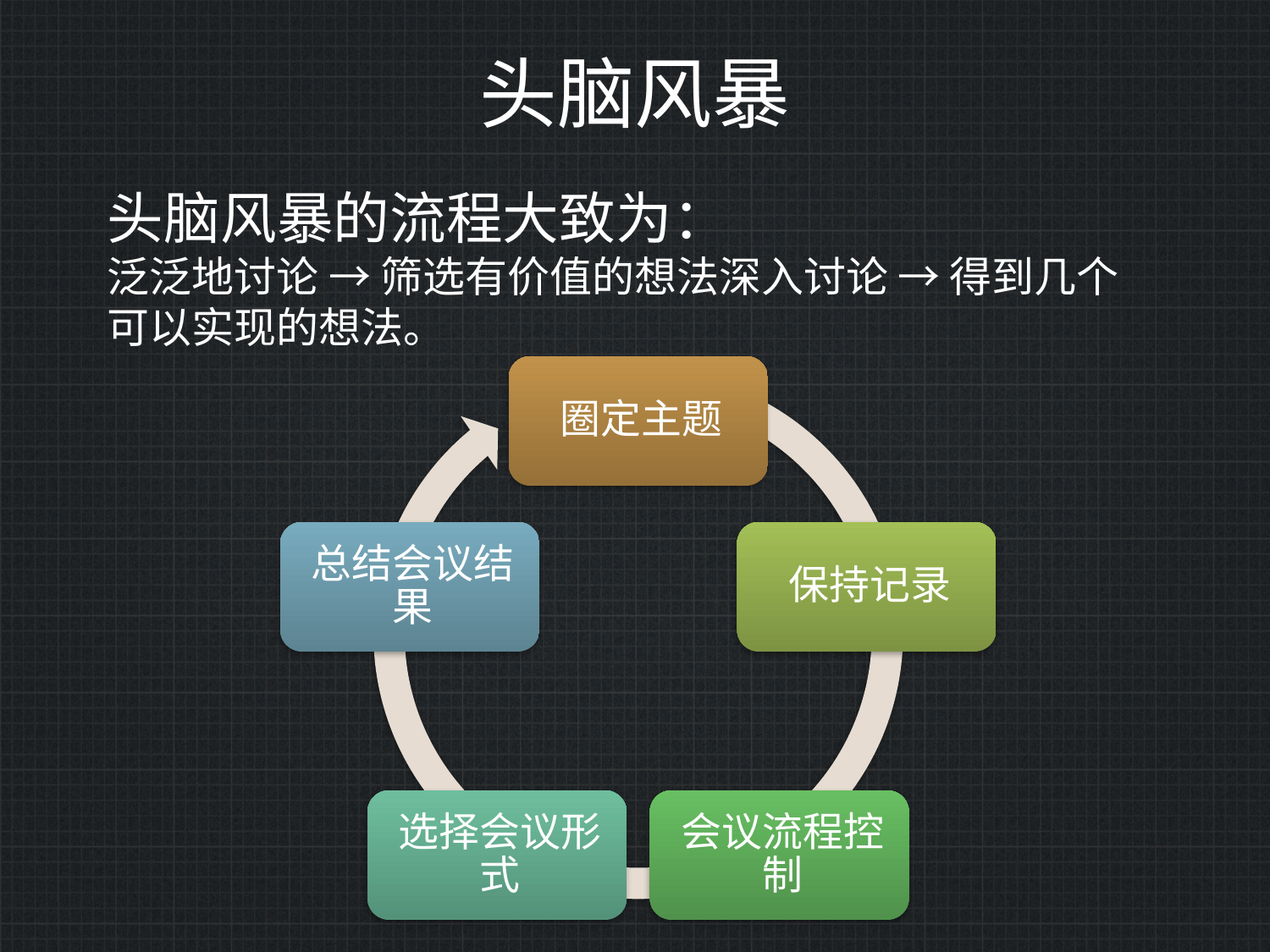

# 头脑风暴
头脑风暴的流程大致为：
泛泛地讨论 → 筛选有价值的想法深入讨论 → 得到几个可以实现的想法。

圈定主题
保持记录
会议流程控制
选择会议形式
总结会议结果